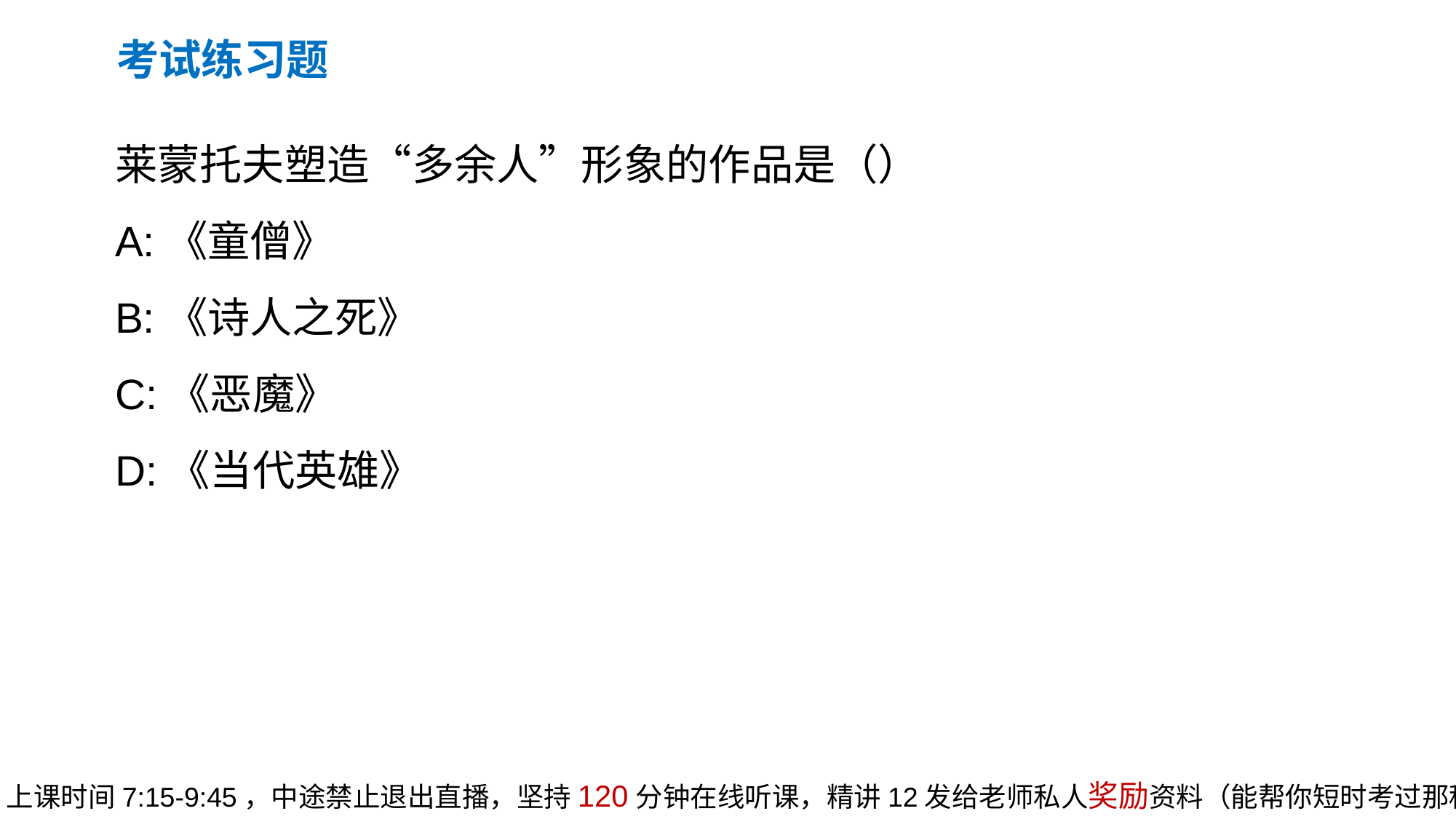

考试练习题
莱蒙托夫塑造“多余人”形象的作品是（）
A:《童僧》
B:《诗人之死》
C:《恶魔》
D:《当代英雄》